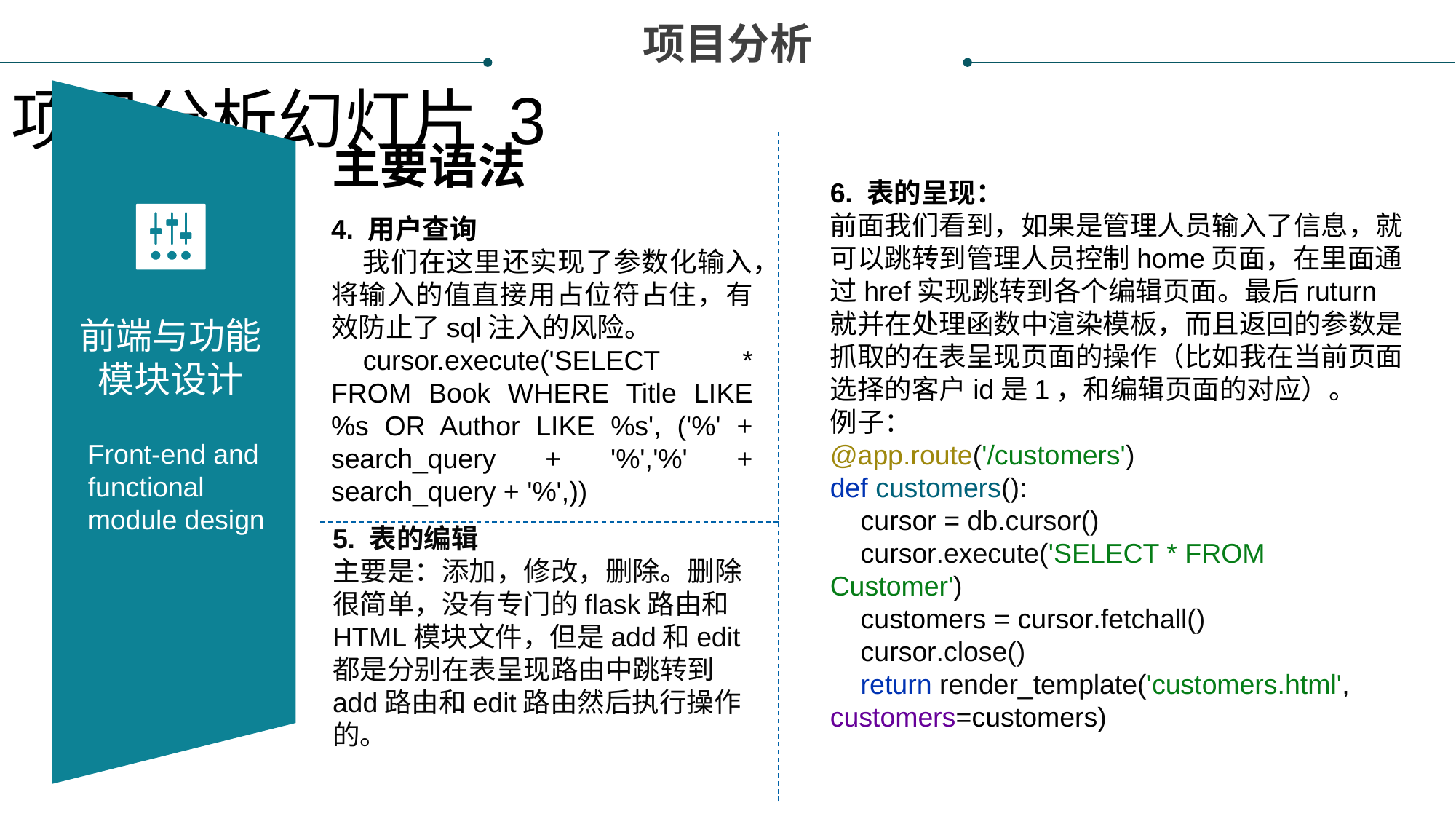

项目分析
项目分析幻灯片 3

前端与功能模块设计

主要语法
6. 表的呈现：
前面我们看到，如果是管理人员输入了信息，就可以跳转到管理人员控制home页面，在里面通过href实现跳转到各个编辑页面。最后ruturn 就并在处理函数中渲染模板，而且返回的参数是抓取的在表呈现页面的操作（比如我在当前页面选择的客户id是1，和编辑页面的对应）。
例子：
@app.route('/customers')
def customers():
    cursor = db.cursor()
    cursor.execute('SELECT * FROM Customer')
    customers = cursor.fetchall()
    cursor.close()
    return render_template('customers.html', customers=customers)

4. 用户查询
我们在这里还实现了参数化输入，将输入的值直接用占位符占住，有效防止了sql注入的风险。
cursor.execute('SELECT * FROM Book WHERE Title LIKE %s OR Author LIKE %s', ('%' + search_query + '%','%' + search_query + '%',))

Front-end and functional module design
5. 表的编辑
主要是：添加，修改，删除。删除很简单，没有专门的flask路由和HTML模块文件，但是add和edit都是分别在表呈现路由中跳转到add路由和edit路由然后执行操作的。